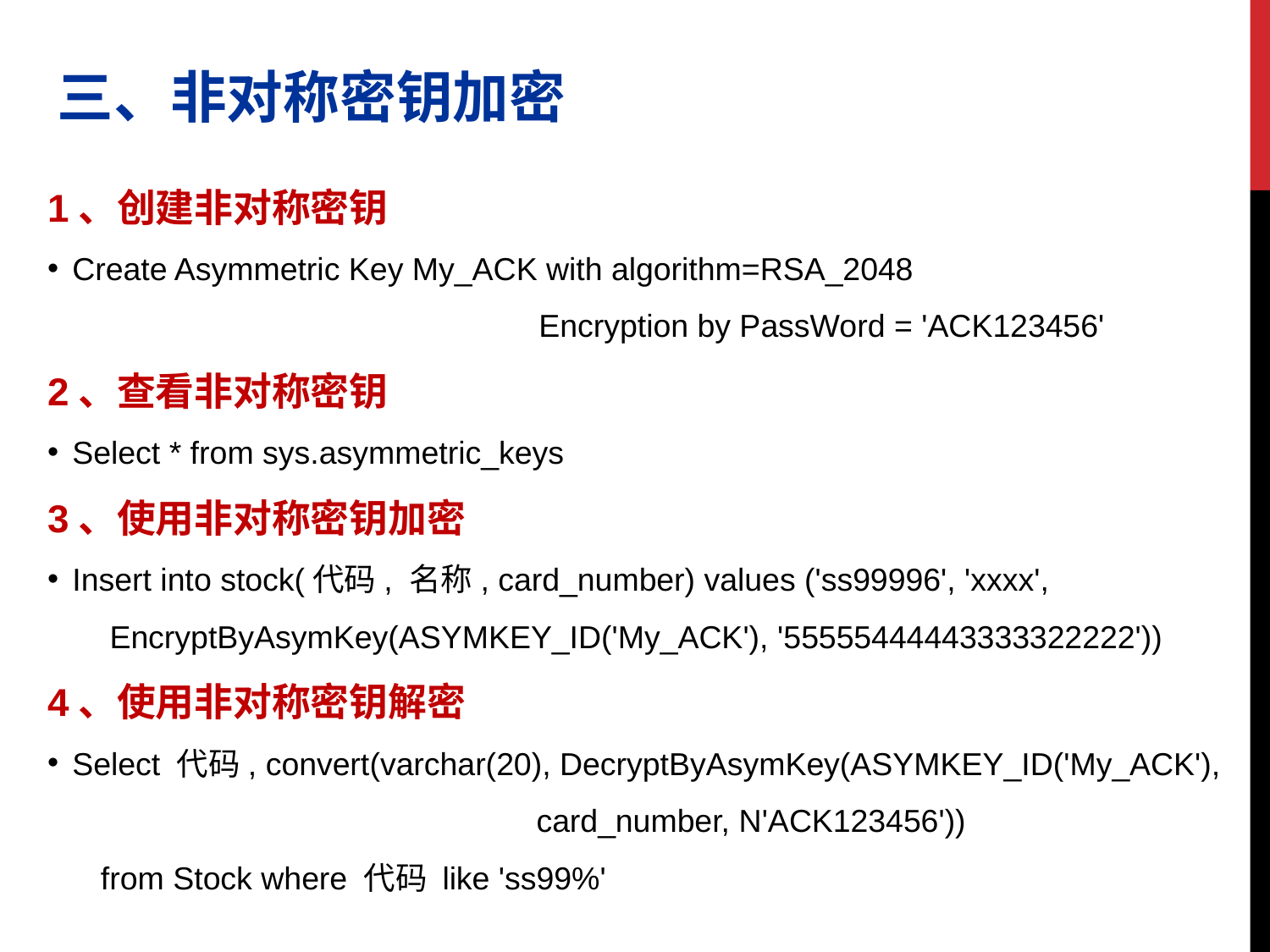

三、非对称密钥加密
1、创建非对称密钥
Create Asymmetric Key My_ACK with algorithm=RSA_2048
	                                         Encryption by PassWord = 'ACK123456'
2、查看非对称密钥
Select * from sys.asymmetric_keys
3、使用非对称密钥加密
Insert into stock(代码, 名称, card_number) values ('ss99996', 'xxxx',
       EncryptByAsymKey(ASYMKEY_ID('My_ACK'), '55555444443333322222'))
4、使用非对称密钥解密
Select 代码, convert(varchar(20), DecryptByAsymKey(ASYMKEY_ID('My_ACK'),
                                                       card_number, N'ACK123456'))
      from Stock where 代码 like 'ss99%'